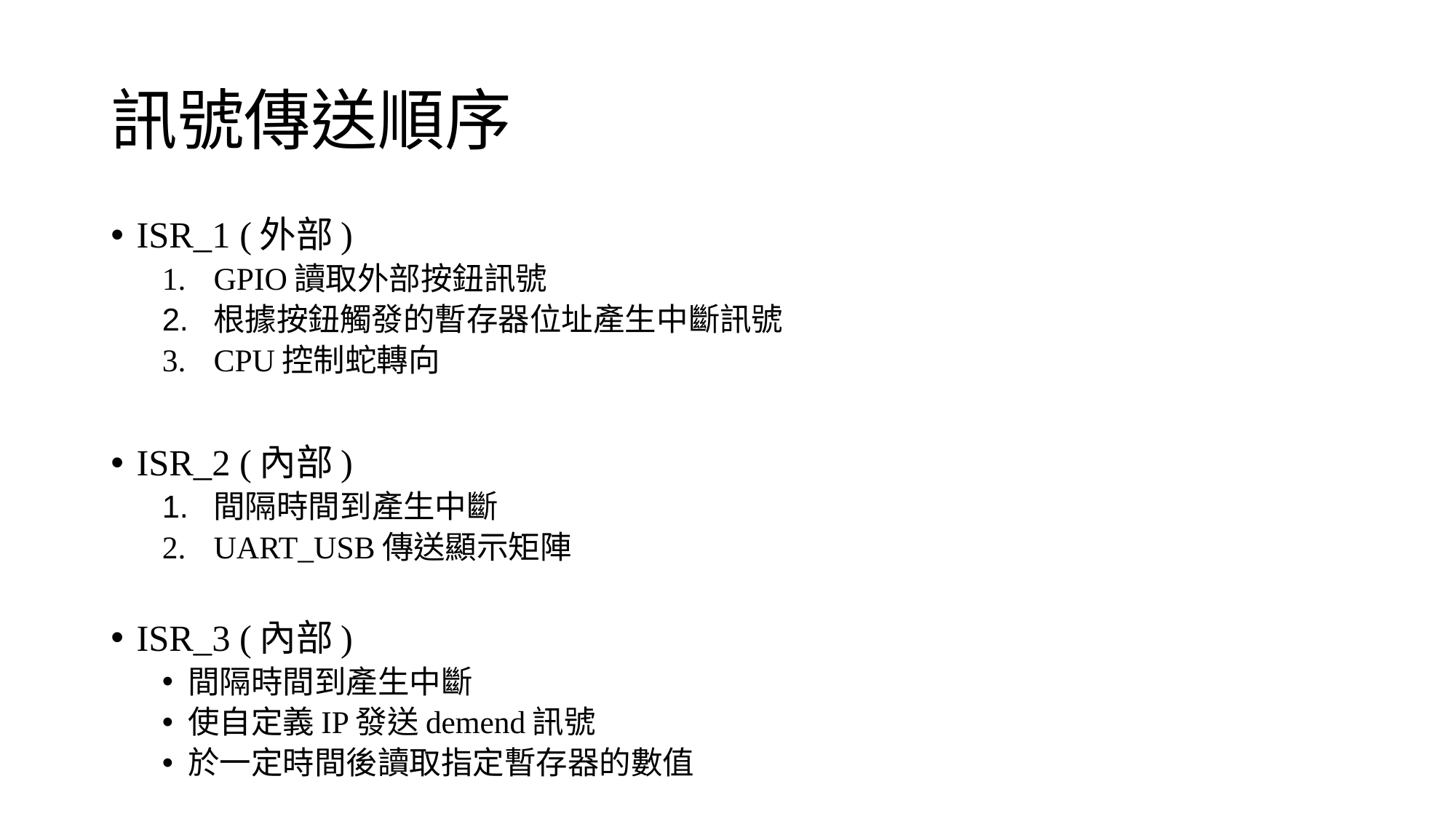

# 訊號傳送順序
ISR_1 (外部)
GPIO讀取外部按鈕訊號
根據按鈕觸發的暫存器位址產生中斷訊號
CPU控制蛇轉向

ISR_2 (內部)
間隔時間到產生中斷
UART_USB傳送顯示矩陣

ISR_3 (內部)
間隔時間到產生中斷
使自定義IP發送demend訊號
於一定時間後讀取指定暫存器的數值